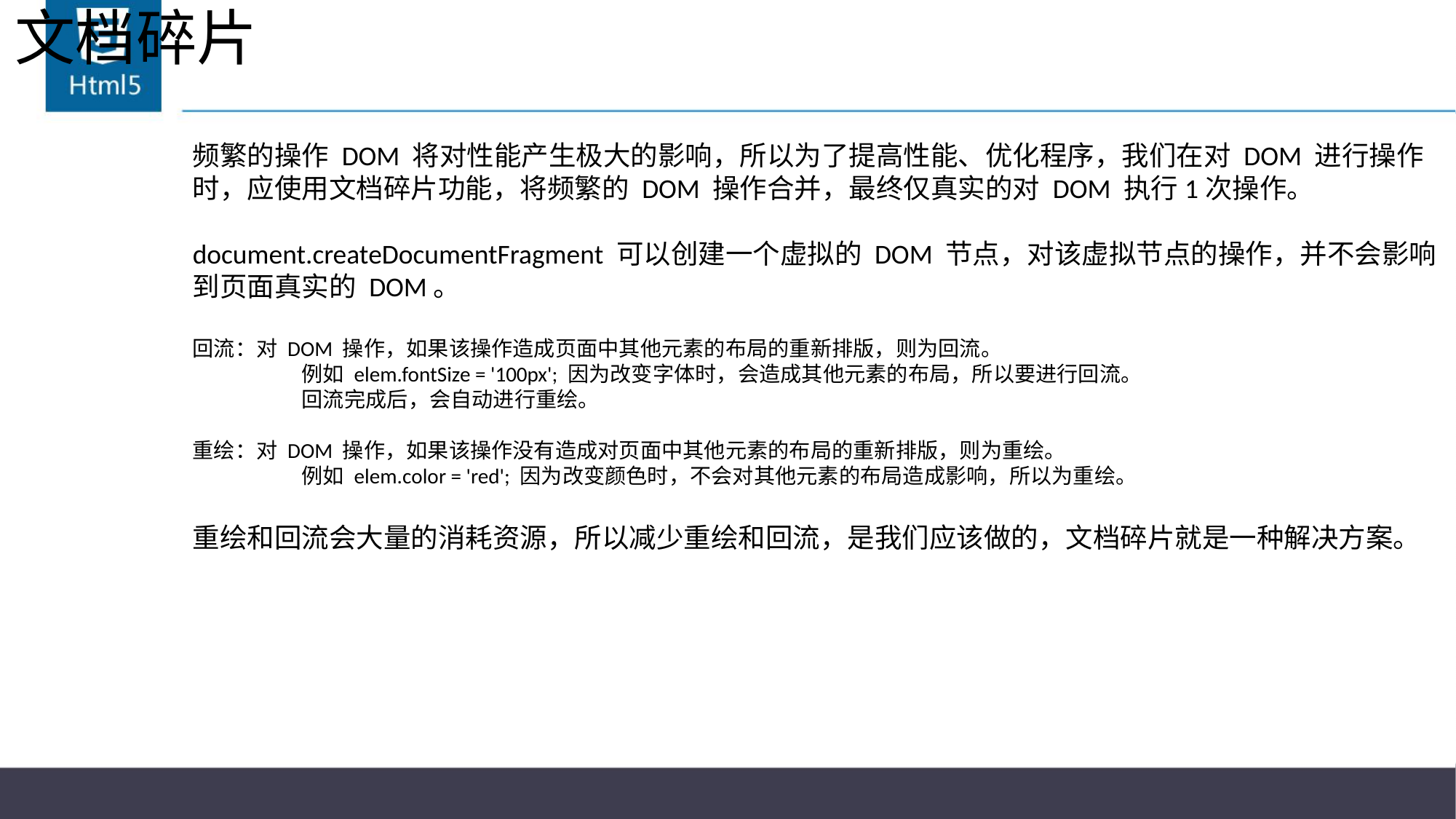

# 文档碎片
频繁的操作 DOM 将对性能产生极大的影响，所以为了提高性能、优化程序，我们在对 DOM 进行操作时，应使用文档碎片功能，将频繁的 DOM 操作合并，最终仅真实的对 DOM 执行1次操作。

document.createDocumentFragment 可以创建一个虚拟的 DOM 节点，对该虚拟节点的操作，并不会影响到页面真实的 DOM。

回流：对 DOM 操作，如果该操作造成页面中其他元素的布局的重新排版，则为回流。
	例如 elem.fontSize = '100px'; 因为改变字体时，会造成其他元素的布局，所以要进行回流。
	回流完成后，会自动进行重绘。

重绘：对 DOM 操作，如果该操作没有造成对页面中其他元素的布局的重新排版，则为重绘。
	例如 elem.color = 'red'; 因为改变颜色时，不会对其他元素的布局造成影响，所以为重绘。

重绘和回流会大量的消耗资源，所以减少重绘和回流，是我们应该做的，文档碎片就是一种解决方案。